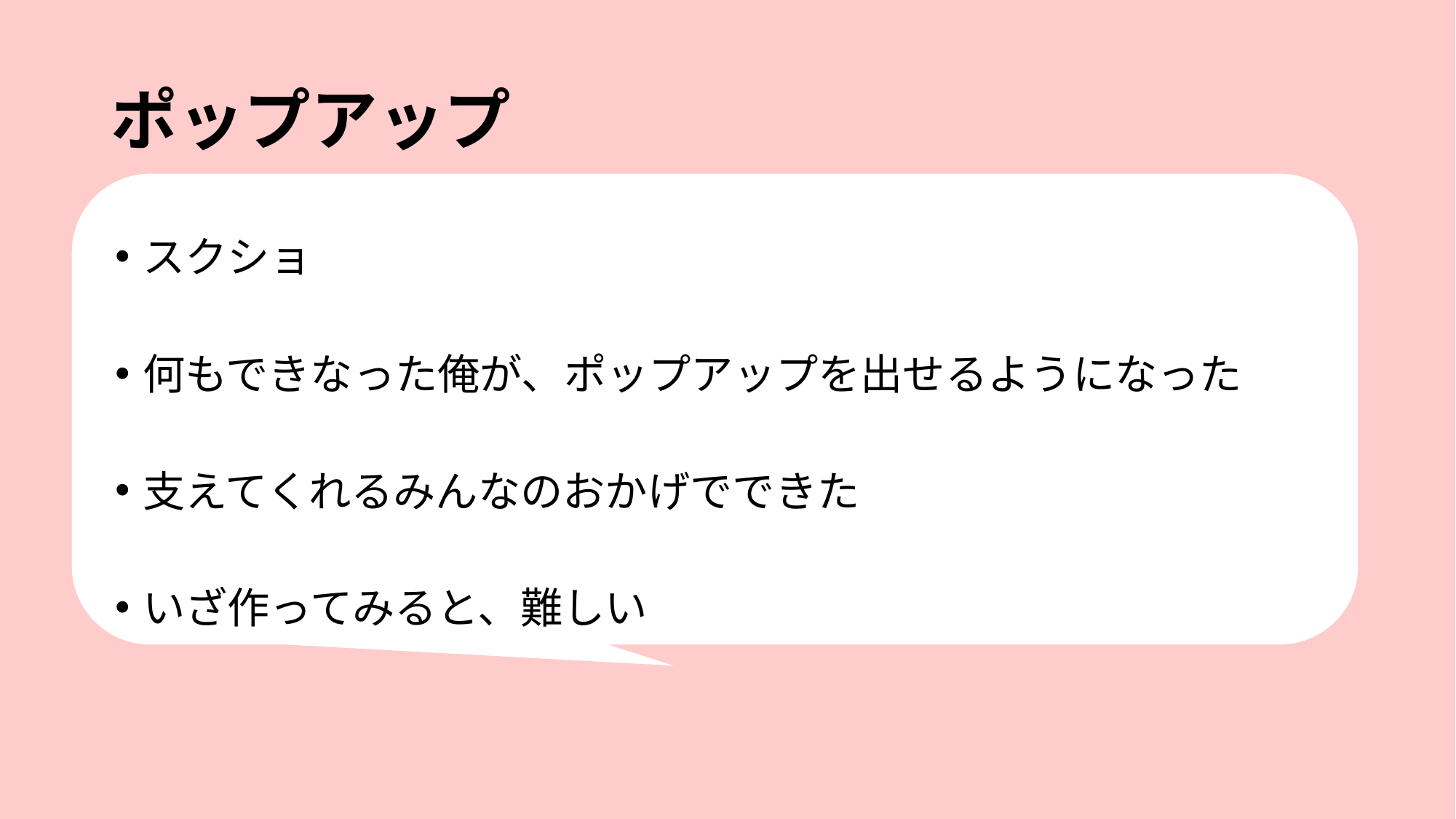

# ポップアップ

スクショ
何もできなった俺が、ポップアップを出せるようになった
支えてくれるみんなのおかげでできた
いざ作ってみると、難しい